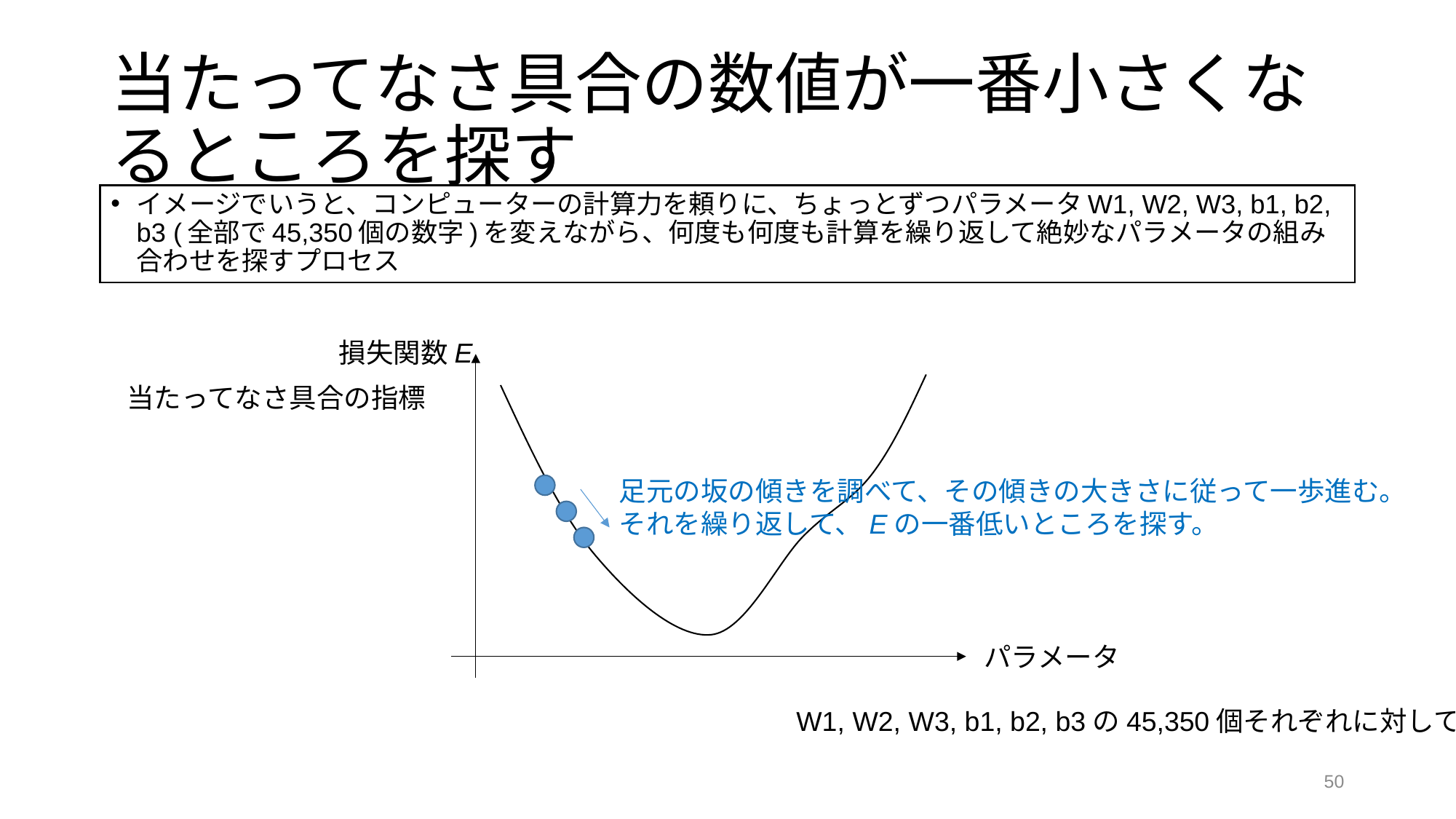

# 当たってなさ具合の数値が一番小さくなるところを探す
イメージでいうと、コンピューターの計算力を頼りに、ちょっとずつパラメータW1, W2, W3, b1, b2, b3 (全部で45,350個の数字)を変えながら、何度も何度も計算を繰り返して絶妙なパラメータの組み合わせを探すプロセス
損失関数E

当たってなさ具合の指標
足元の坂の傾きを調べて、その傾きの大きさに従って一歩進む。
それを繰り返して、Eの一番低いところを探す。

パラメータ
W1, W2, W3, b1, b2, b3の45,350個それぞれに対して
50